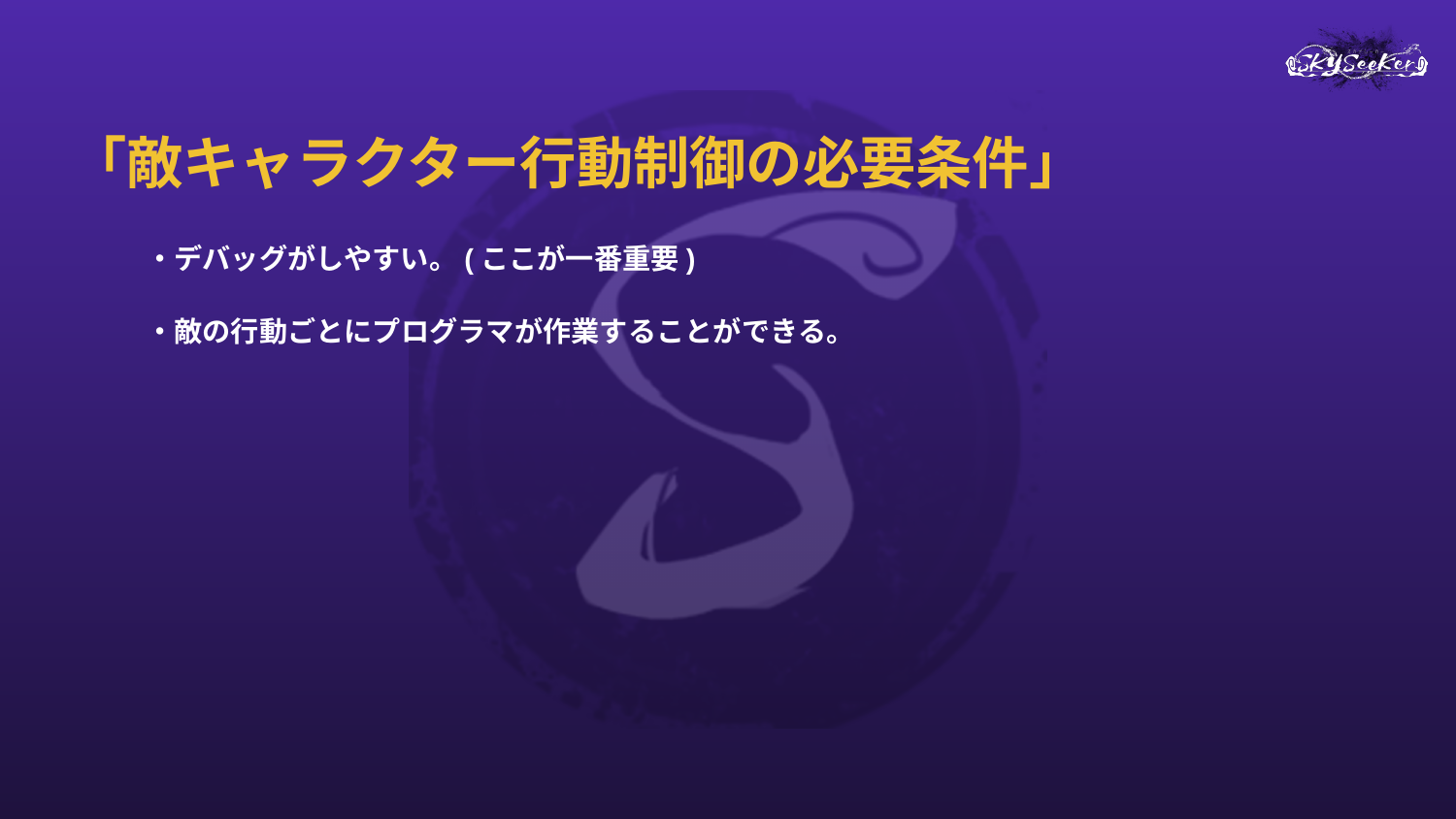

# 「敵キャラクター行動制御の必要条件」
・デバッグがしやすい。(ここが一番重要)
・敵の行動ごとにプログラマが作業することができる。